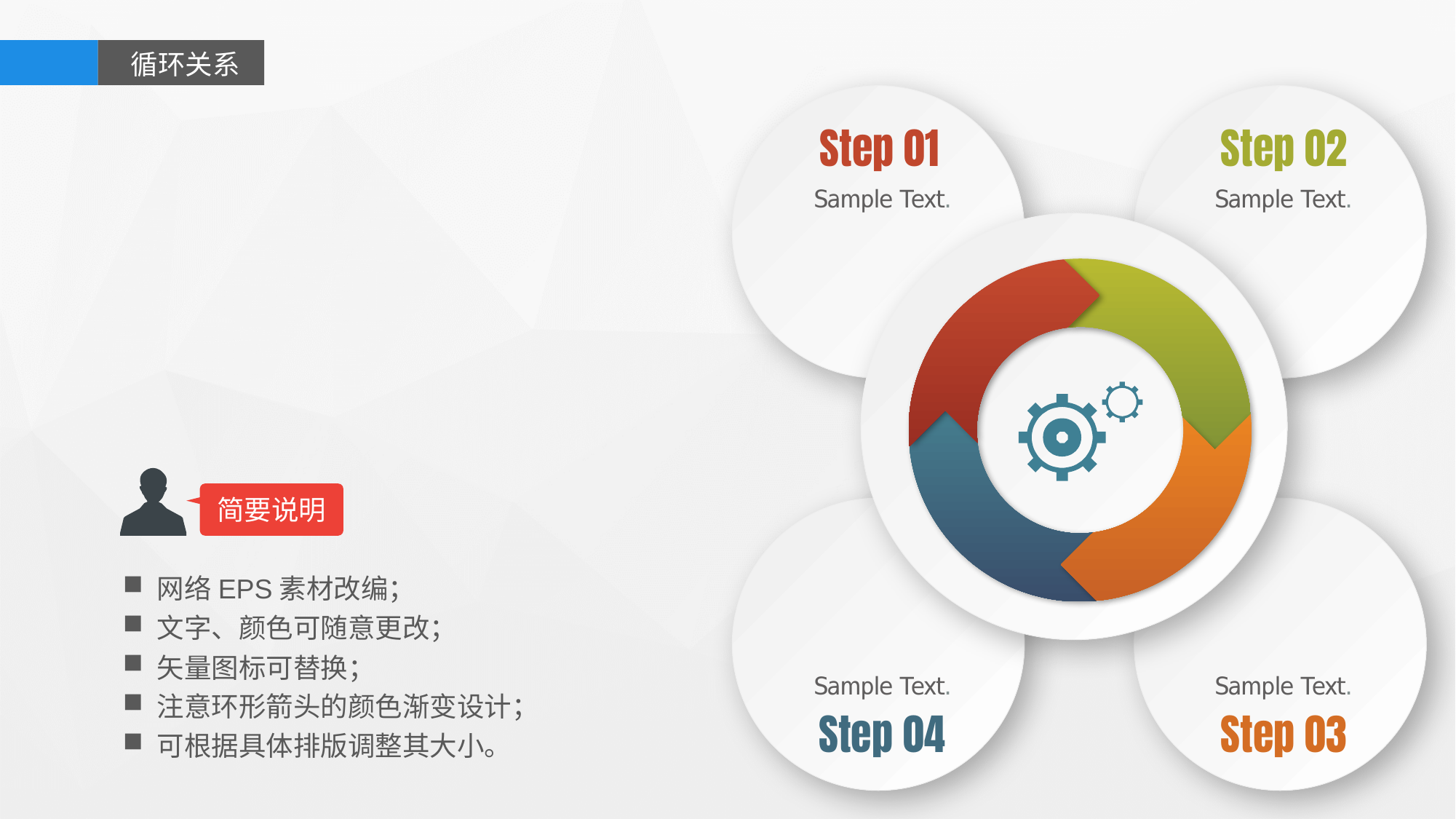

循环关系

Step 01
Step 02
Sample Text.
Sample Text.

简要说明

网络EPS素材改编；
文字、颜色可随意更改；
矢量图标可替换；
注意环形箭头的颜色渐变设计；
可根据具体排版调整其大小。
Sample Text.
Sample Text.
Step 04
Step 03